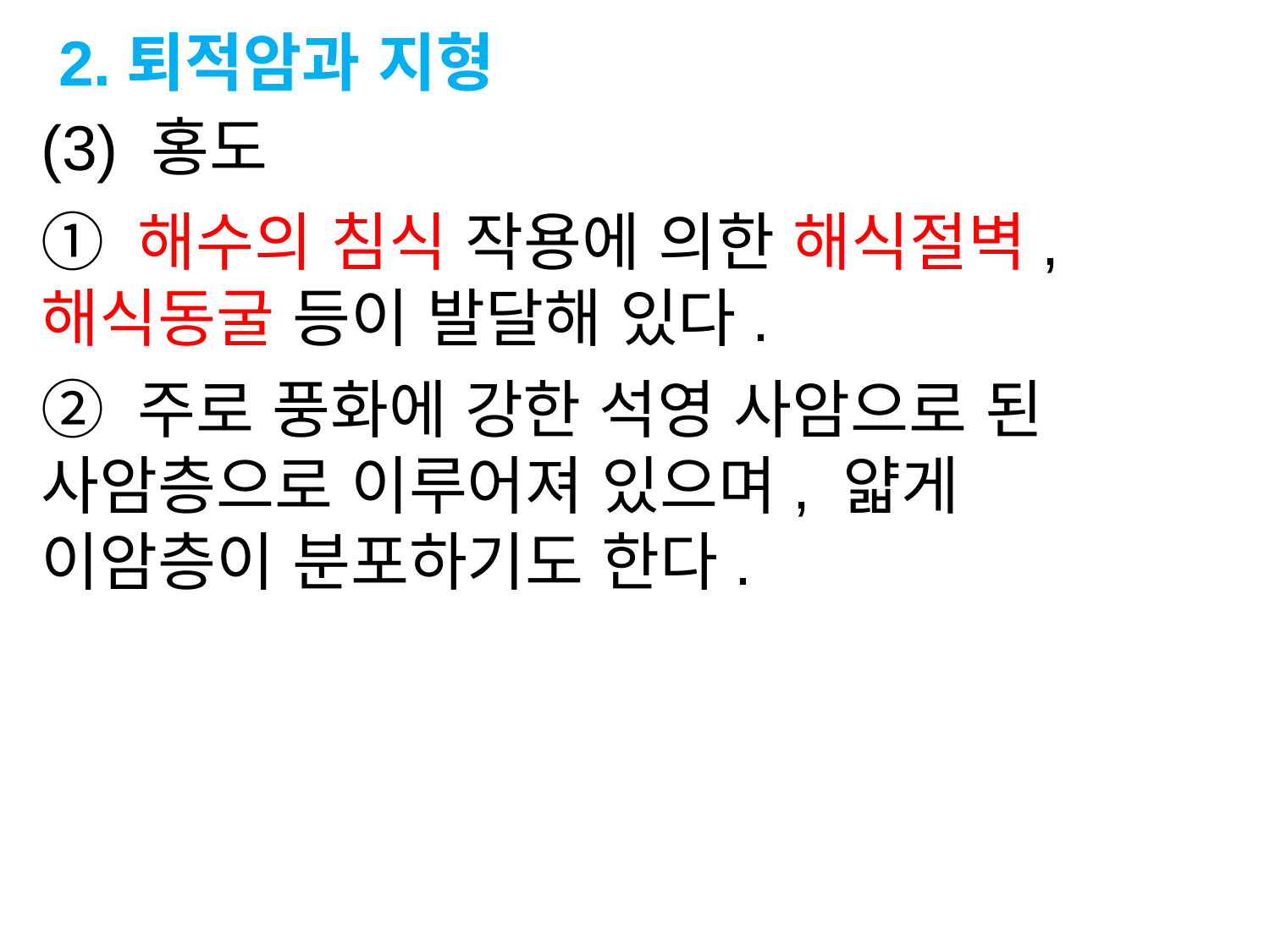

2.퇴적암과 지형
(3) 홍도
① 해수의 침식 작용에 의한 해식절벽, 해식동굴 등이 발달해 있다.
② 주로 풍화에 강한 석영 사암으로 된 사암층으로 이루어져 있으며, 얇게 이암층이 분포하기도 한다.